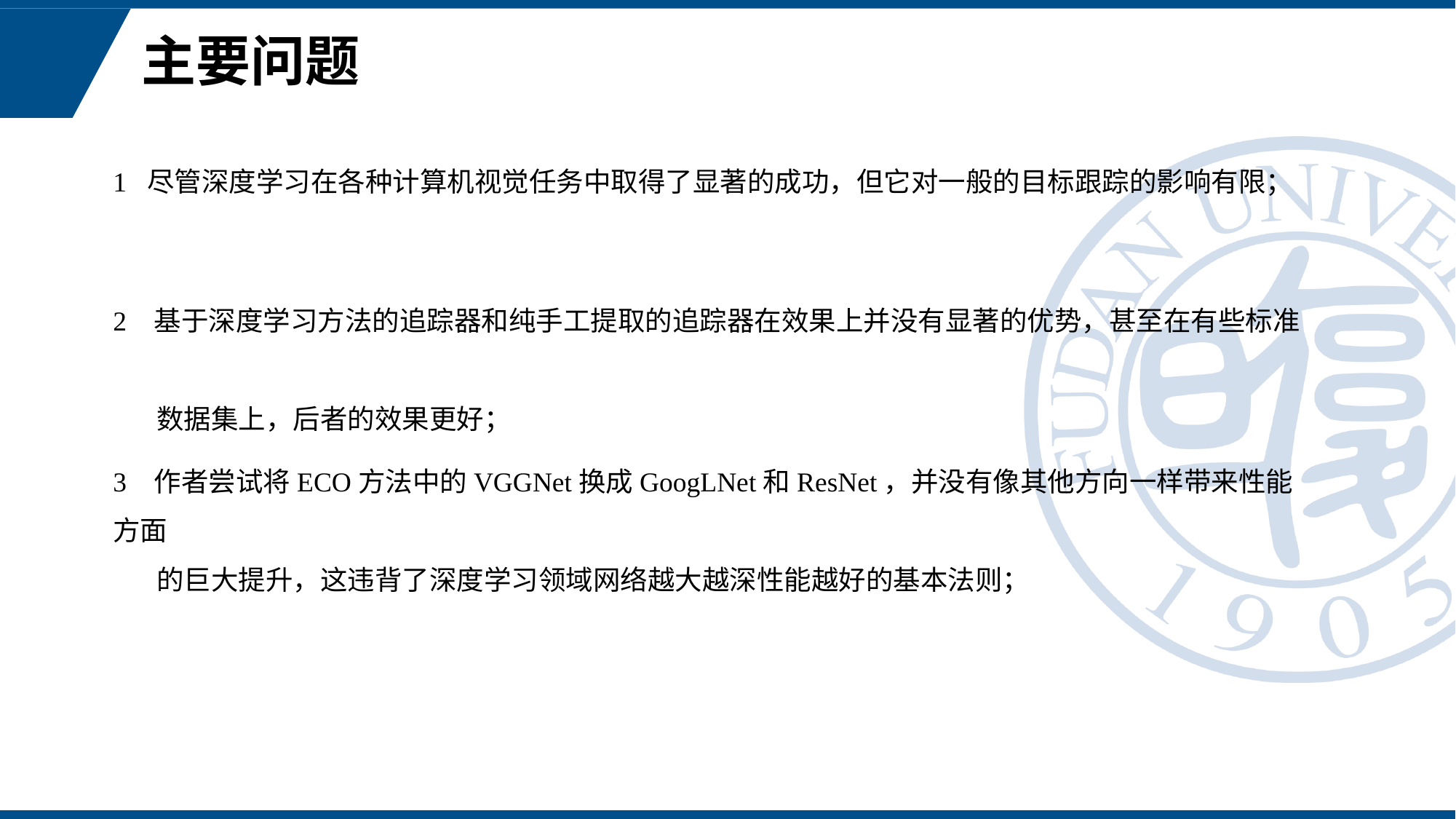

# 主要问题
1  尽管深度学习在各种计算机视觉任务中取得了显著的成功，但它对一般的目标跟踪的影响有限；
2   基于深度学习方法的追踪器和纯手工提取的追踪器在效果上并没有显著的优势，甚至在有些标准
      数据集上，后者的效果更好；
3   作者尝试将ECO方法中的VGGNet换成GoogLNet和ResNet，并没有像其他方向一样带来性能方面
      的巨大提升，这违背了深度学习领域网络越大越深性能越好的基本法则；